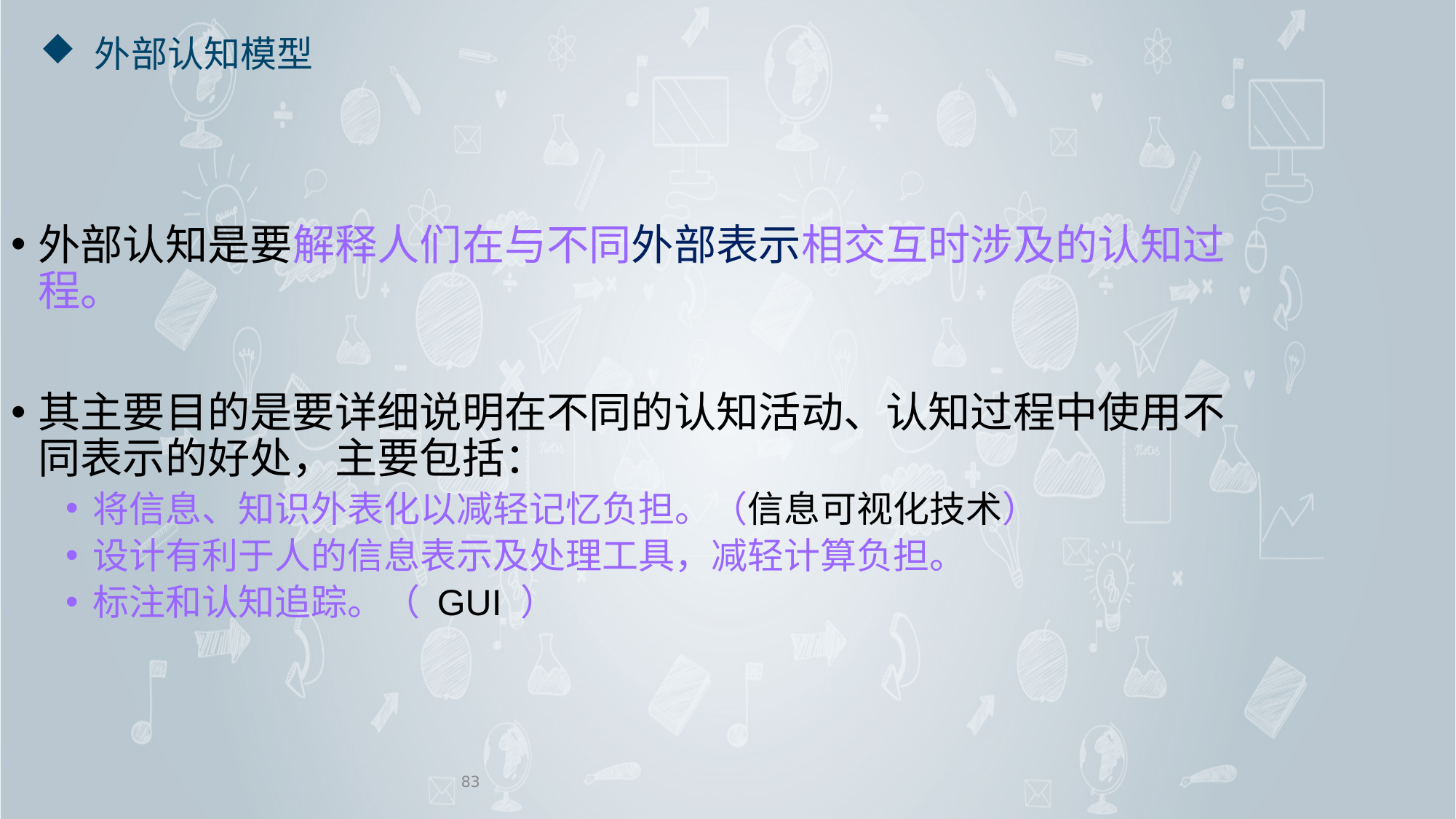

# 外部认知模型
外部认知是要解释人们在与不同外部表示相交互时涉及的认知过程。

其主要目的是要详细说明在不同的认知活动、认知过程中使用不同表示的好处，主要包括：
将信息、知识外表化以减轻记忆负担。（信息可视化技术）
设计有利于人的信息表示及处理工具，减轻计算负担。
标注和认知追踪。（ GUI ）
83